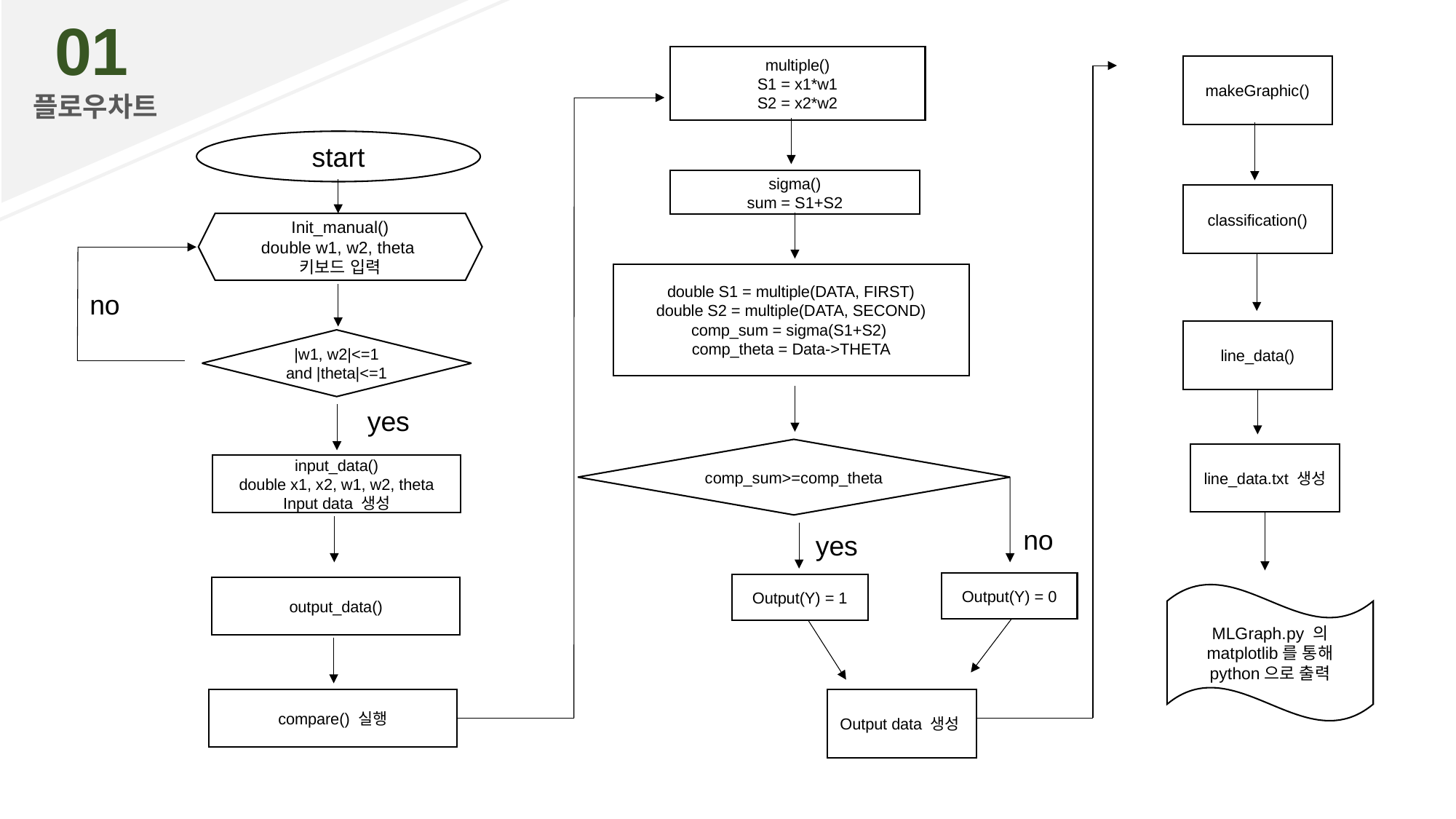

01

multiple()
S1 = x1*w1
S2 = x2*w2
makeGraphic()
플로우차트
start
sigma()
sum = S1+S2
classification()
Init_manual()
double w1, w2, theta
키보드 입력
double S1 = multiple(DATA, FIRST)
double S2 = multiple(DATA, SECOND)
comp_sum = sigma(S1+S2)
comp_theta = Data->THETA
no
line_data()
|w1, w2|<=1 and |theta|<=1
yes
comp_sum>=comp_theta
line_data.txt 생성
input_data()
double x1, x2, w1, w2, theta
Input data 생성
no
yes

Output(Y) = 0
Output(Y) = 1
output_data()
MLGraph.py 의 matplotlib를 통해 python으로 출력
03
compare() 실행
Output data 생성